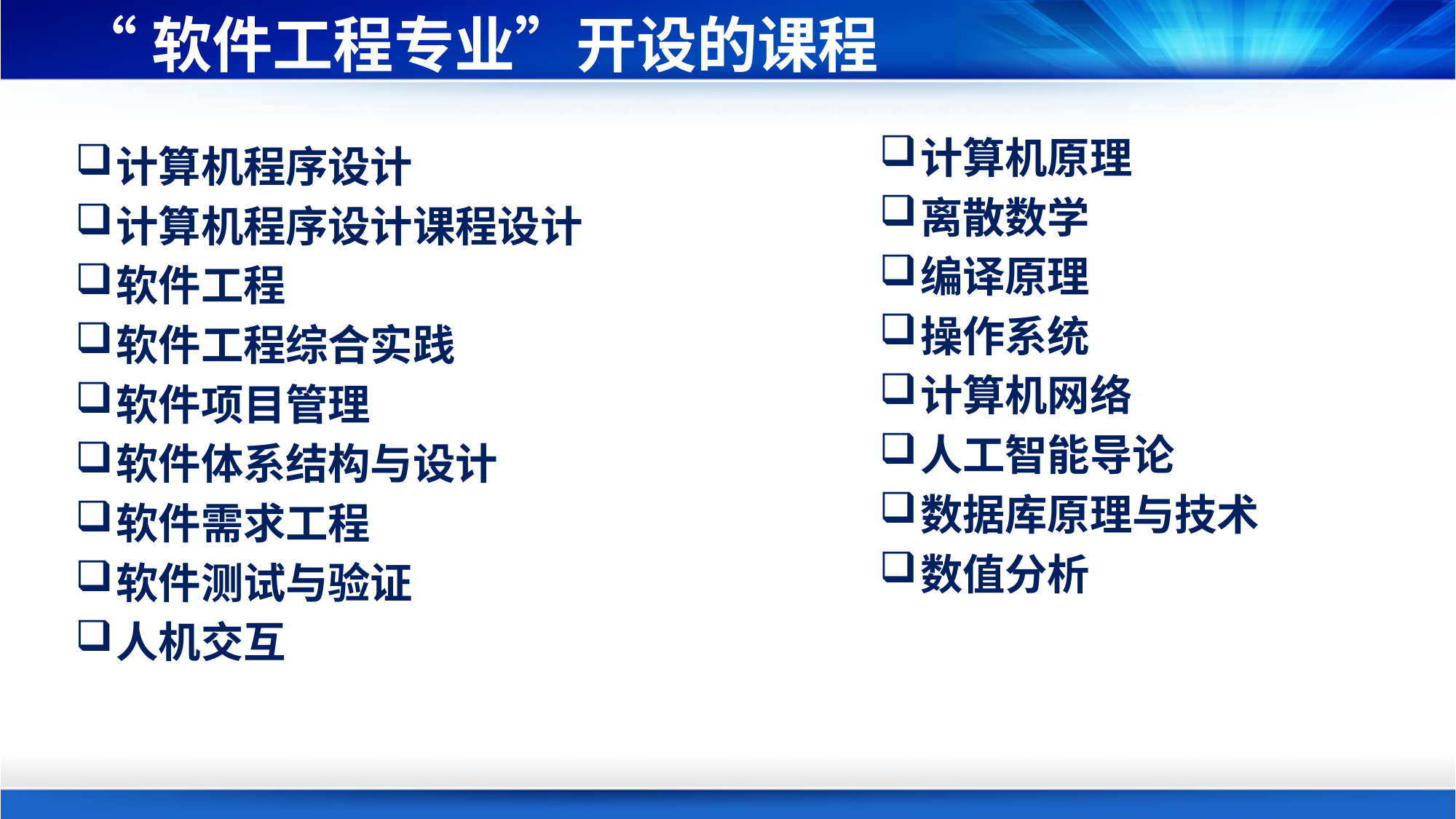

# “软件工程专业”开设的课程
计算机原理
离散数学
编译原理
操作系统
计算机网络
人工智能导论
数据库原理与技术
数值分析
计算机程序设计
计算机程序设计课程设计
软件工程
软件工程综合实践
软件项目管理
软件体系结构与设计
软件需求工程
软件测试与验证
人机交互